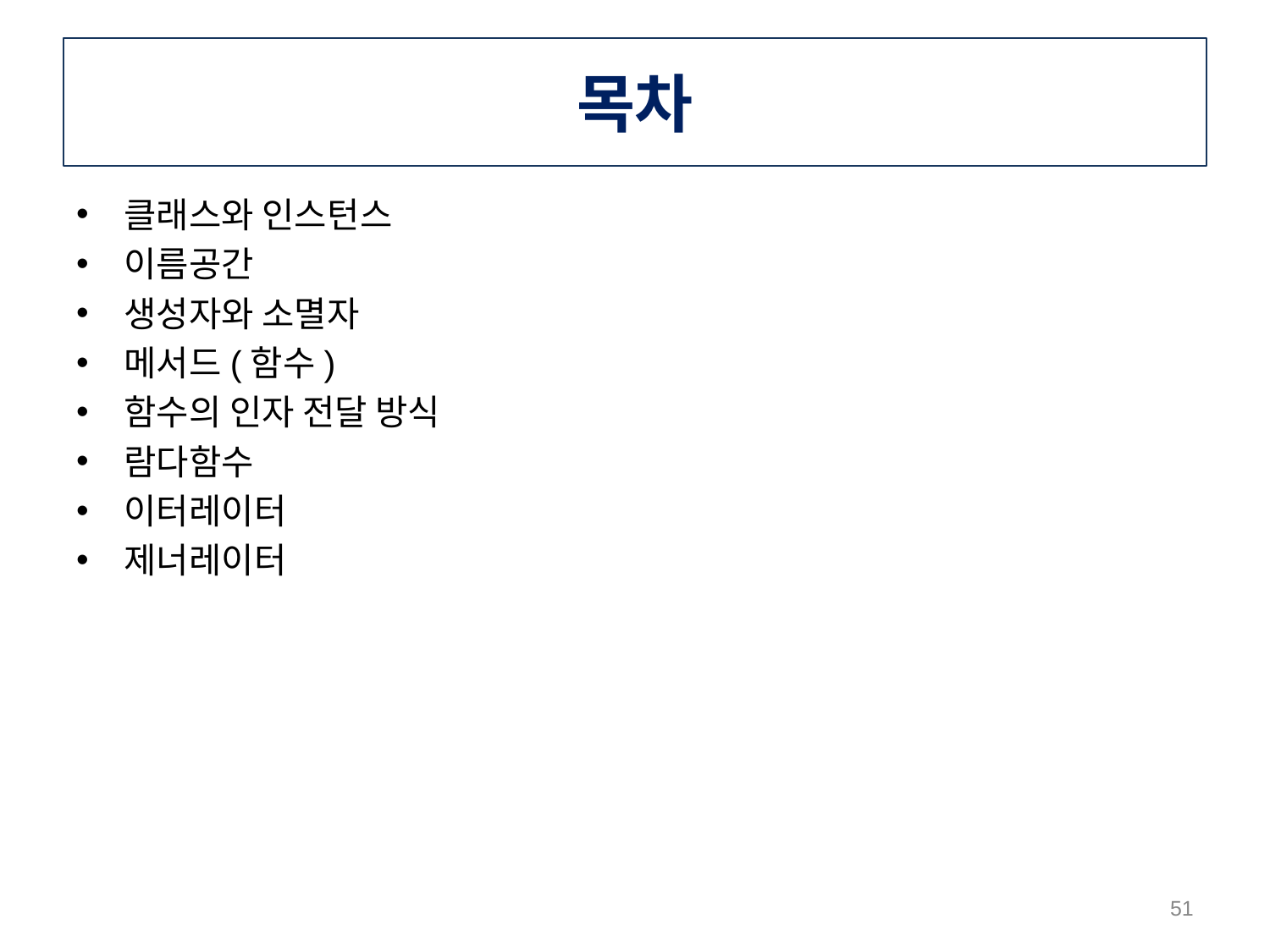

# 목차
클래스와 인스턴스
이름공간
생성자와 소멸자
메서드(함수)
함수의 인자 전달 방식
람다함수
이터레이터
제너레이터

51